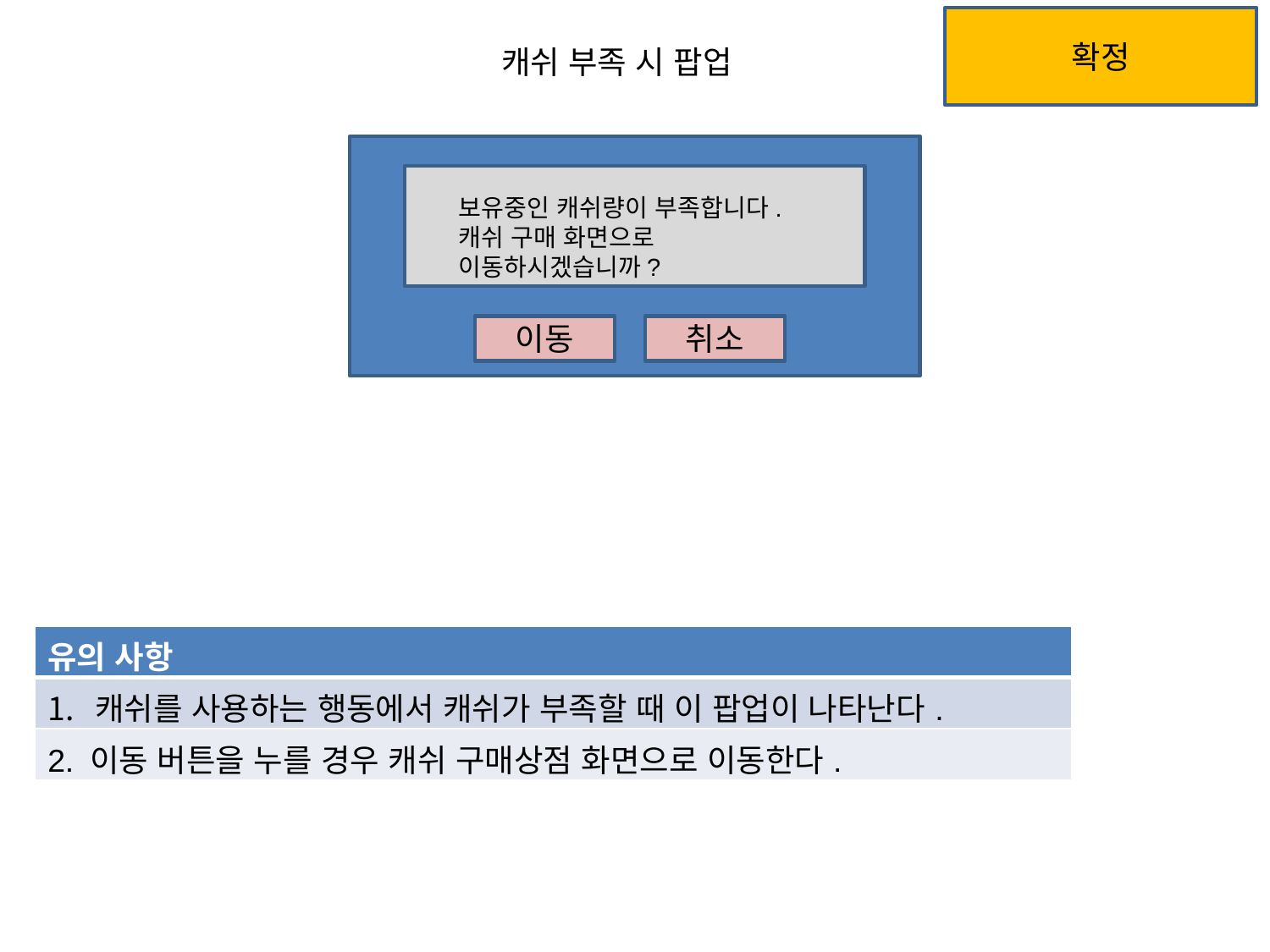

확정
캐쉬 부족 시 팝업

보유중인 캐쉬량이 부족합니다.
캐쉬 구매 화면으로
이동하시겠습니까?
이동
취소
| 유의 사항 |
| --- |
| 캐쉬를 사용하는 행동에서 캐쉬가 부족할 때 이 팝업이 나타난다. |
| 2. 이동 버튼을 누를 경우 캐쉬 구매상점 화면으로 이동한다. |